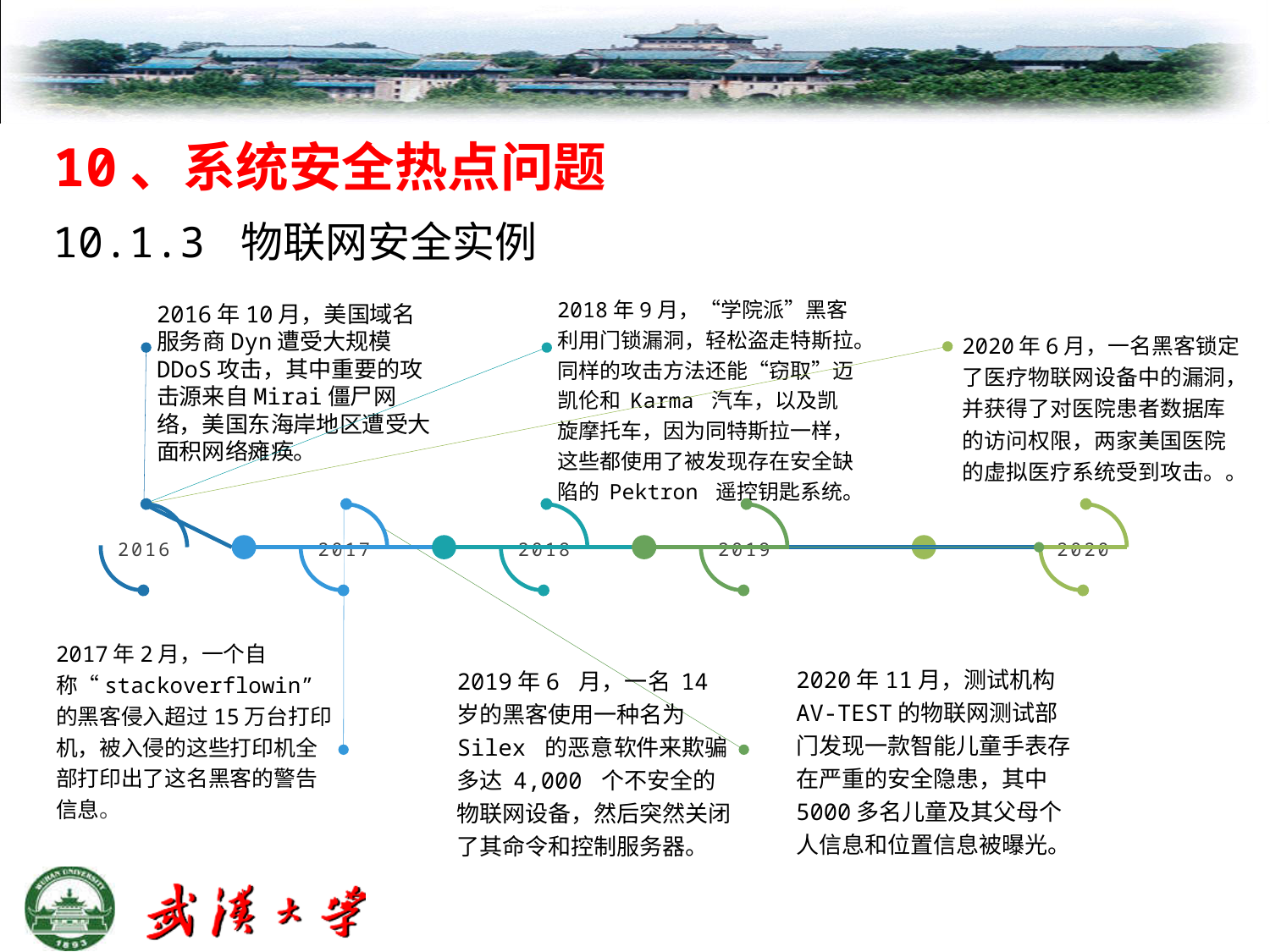

10、系统安全热点问题
10.1.3 物联网安全实例
2018年9月，“学院派”黑客利用门锁漏洞，轻松盗走特斯拉。同样的攻击方法还能“窃取”迈凯伦和 Karma 汽车，以及凯旋摩托车，因为同特斯拉一样，这些都使用了被发现存在安全缺陷的 Pektron 遥控钥匙系统。
2016年10月，美国域名服务商Dyn遭受大规模DDoS攻击，其中重要的攻击源来自Mirai僵尸网络，美国东海岸地区遭受大面积网络瘫痪。
2020年6月，一名黑客锁定了医疗物联网设备中的漏洞，并获得了对医院患者数据库的访问权限，两家美国医院的虚拟医疗系统受到攻击。。

2016
2017
2018
2019
2020

2017年2月，一个自称“stackoverflowin”的黑客侵入超过15万台打印机，被入侵的这些打印机全部打印出了这名黑客的警告信息。
2019年6 月，一名 14 岁的黑客使用一种名为 Silex 的恶意软件来欺骗多达 4,000 个不安全的物联网设备，然后突然关闭了其命令和控制服务器。
2020年11月，测试机构AV-TEST的物联网测试部门发现一款智能儿童手表存在严重的安全隐患，其中5000多名儿童及其父母个人信息和位置信息被曝光。